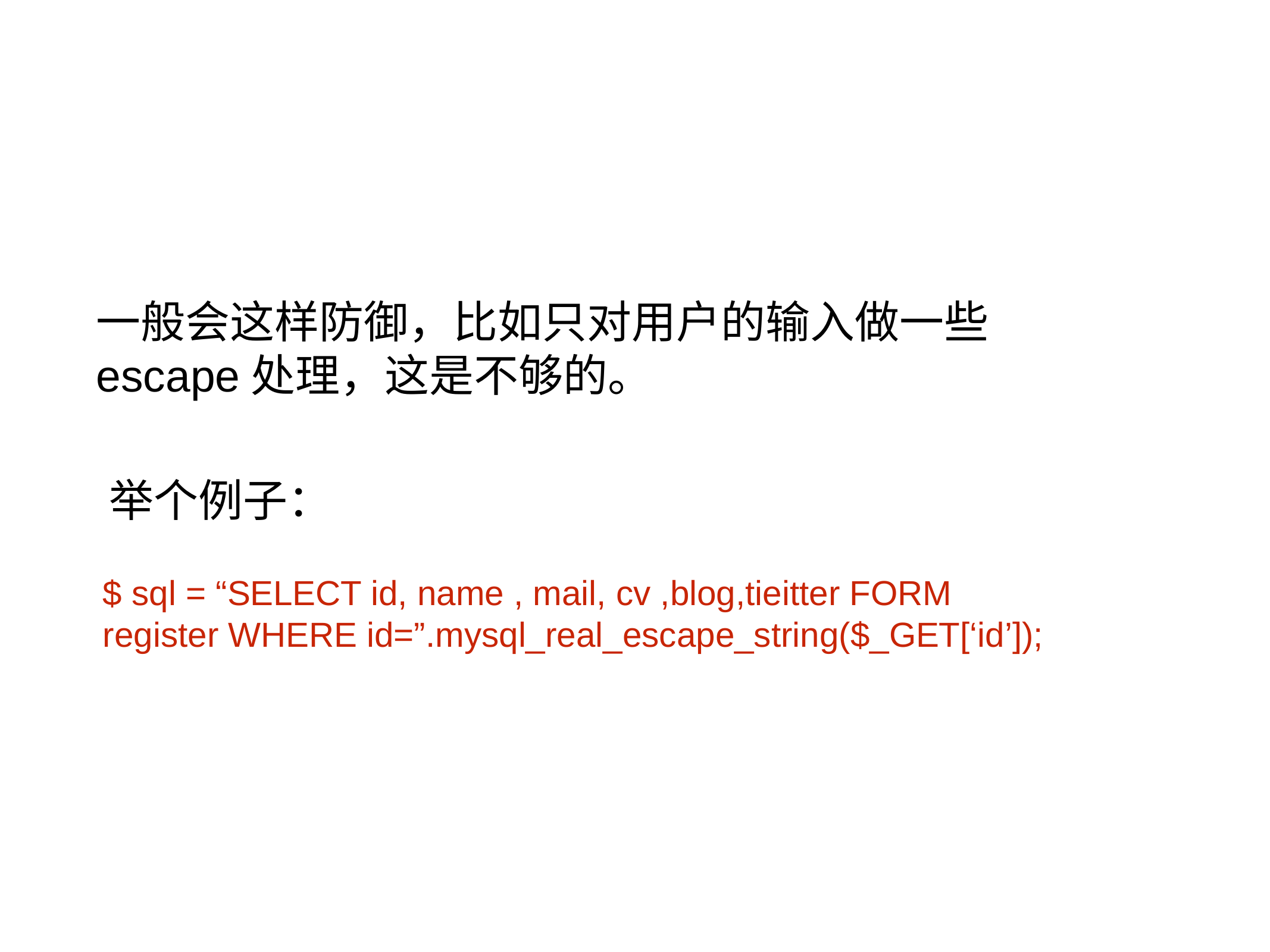

一般会这样防御，比如只对用户的输入做一些escape处理，这是不够的。
举个例子：
$ sql = “SELECT id, name , mail, cv ,blog,tieitter FORM register WHERE id=”.mysql_real_escape_string($_GET[‘id’]);